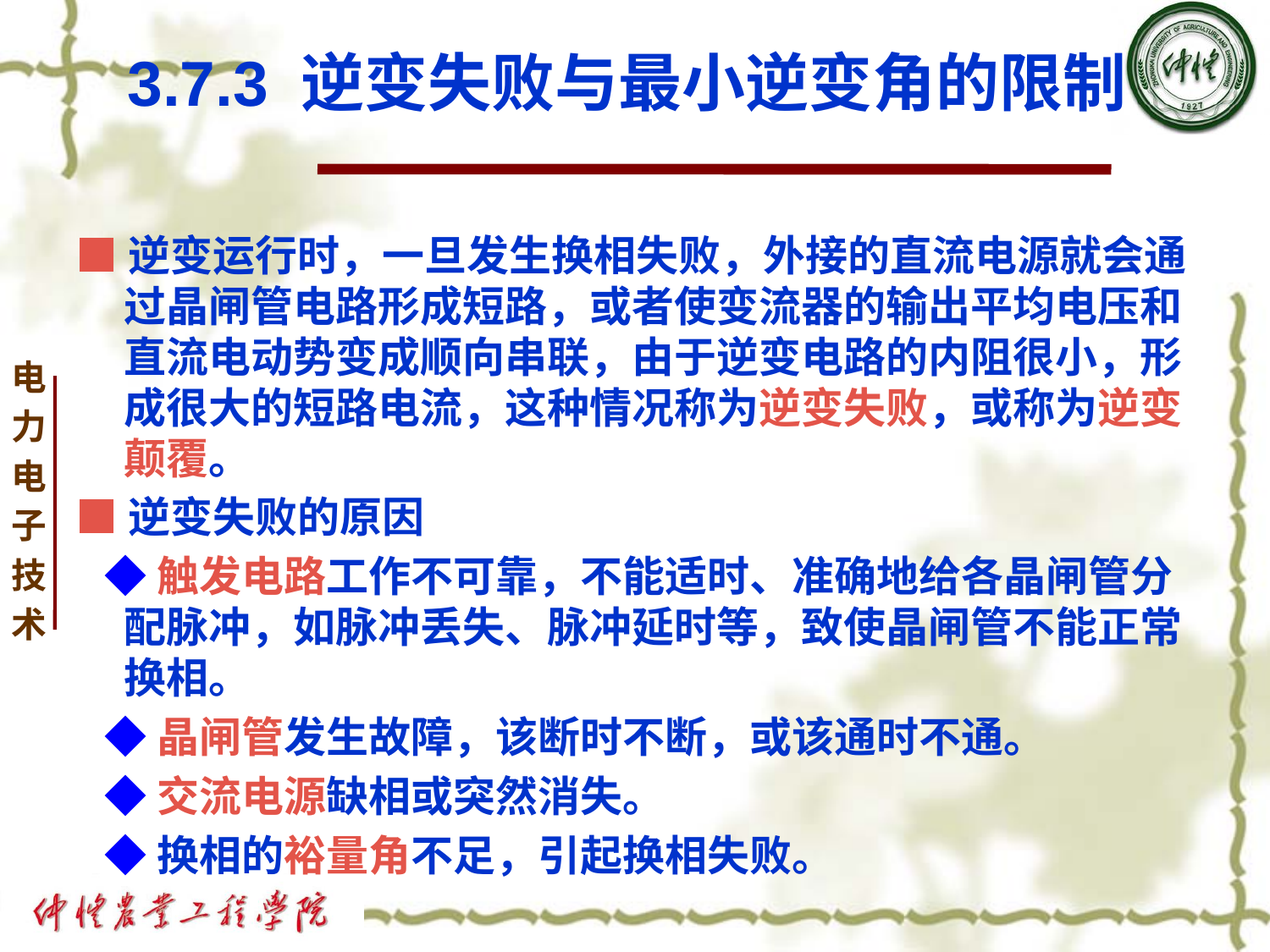

# 3.7.3 逆变失败与最小逆变角的限制
■逆变运行时，一旦发生换相失败，外接的直流电源就会通过晶闸管电路形成短路，或者使变流器的输出平均电压和直流电动势变成顺向串联，由于逆变电路的内阻很小，形成很大的短路电流，这种情况称为逆变失败，或称为逆变颠覆。
■逆变失败的原因
   ◆触发电路工作不可靠，不能适时、准确地给各晶闸管分配脉冲，如脉冲丢失、脉冲延时等，致使晶闸管不能正常换相。
   ◆晶闸管发生故障，该断时不断，或该通时不通。
   ◆交流电源缺相或突然消失。
   ◆换相的裕量角不足，引起换相失败。